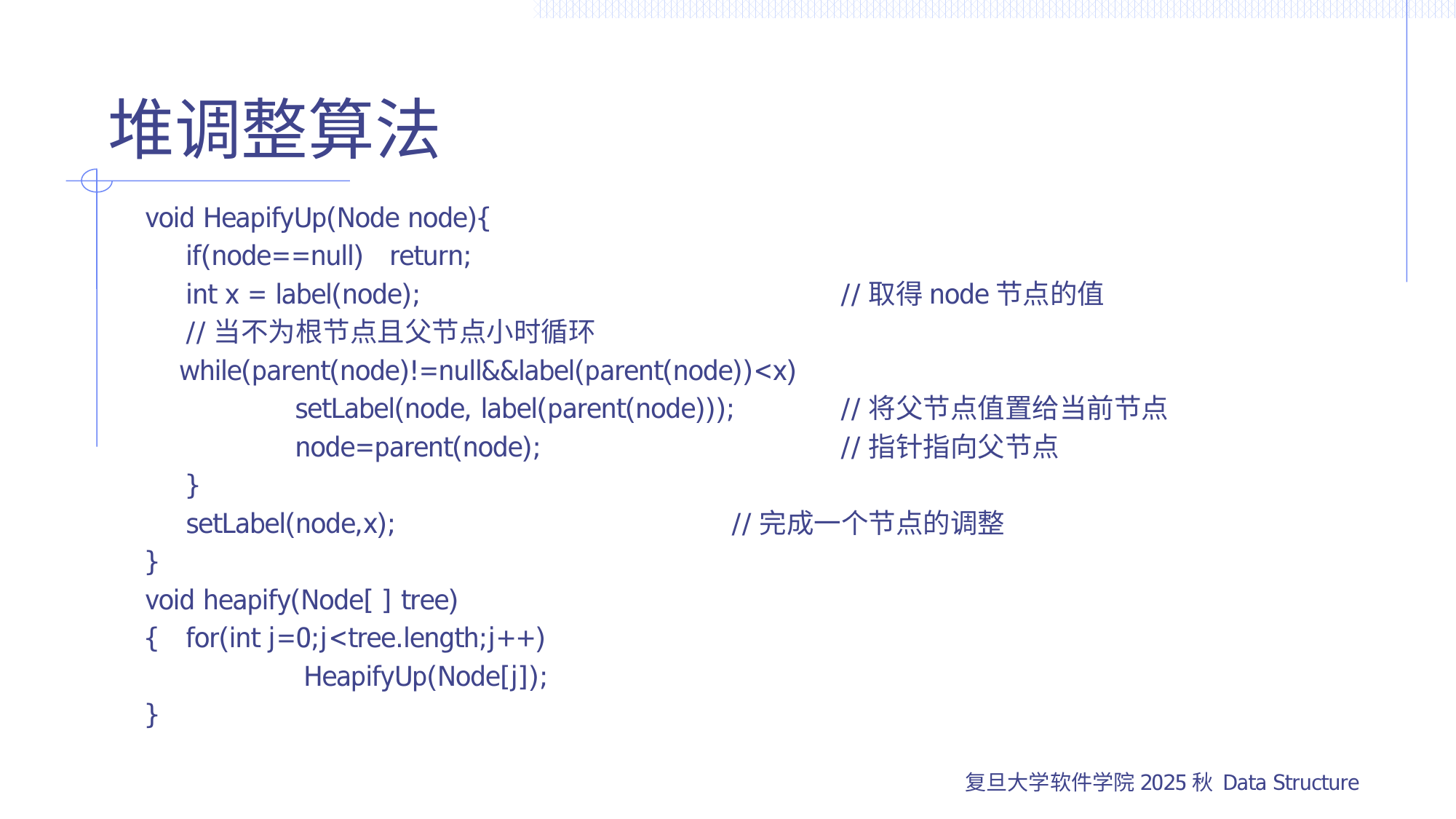

# 堆调整算法
void HeapifyUp(Node node){
	if(node==null)   return;
	int x = label(node);				//取得node节点的值
	//当不为根节点且父节点小时循环
    while(parent(node)!=null&&label(parent(node))<x)
		setLabel(node, label(parent(node)));	//将父节点值置给当前节点
		node=parent(node);			//指针指向父节点
	}
	setLabel(node,x);				//完成一个节点的调整
}
void heapify(Node[ ] tree)
{	for(int j=0;j<tree.length;j++)
		 HeapifyUp(Node[j]);
}